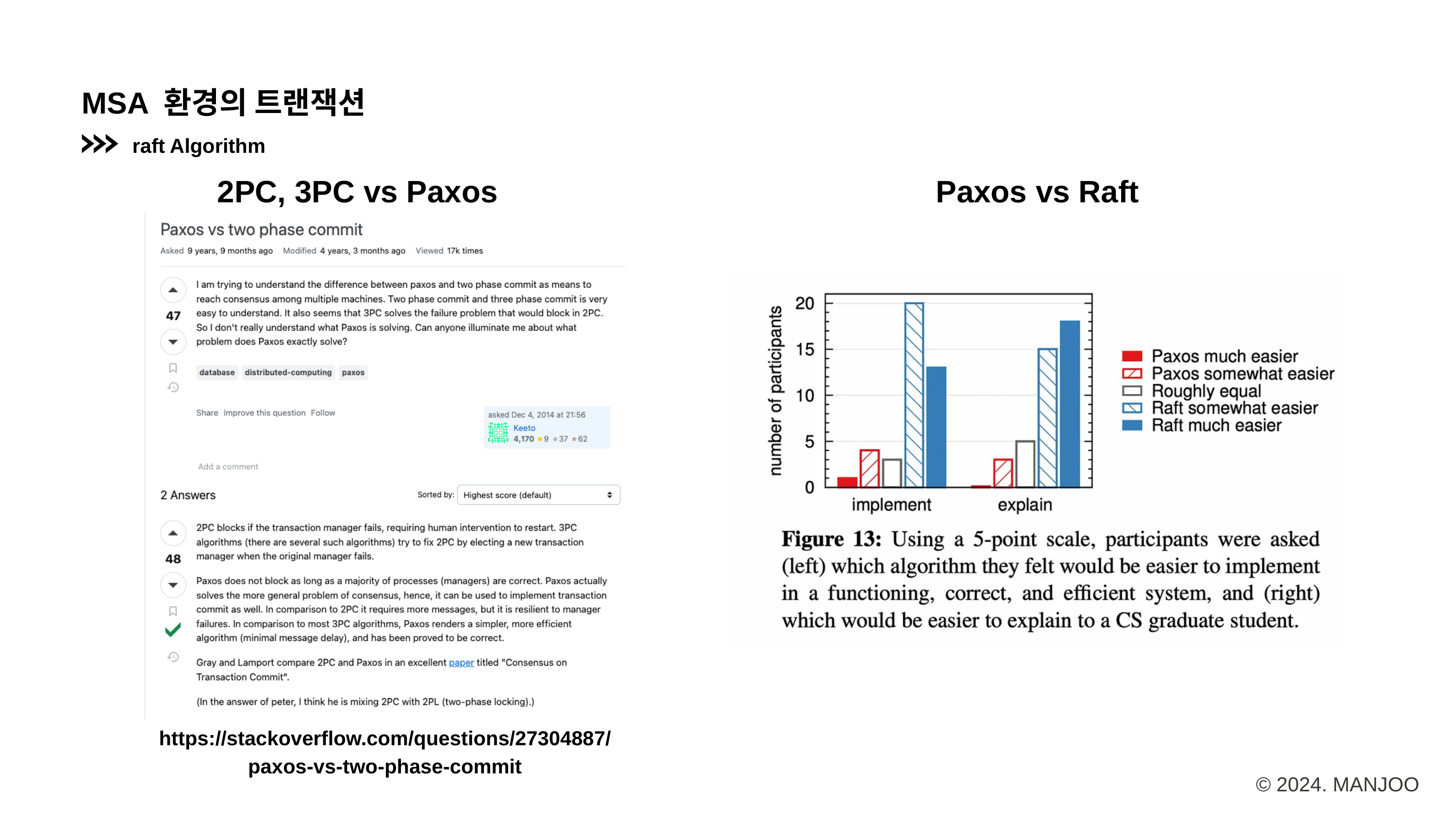

MSA 환경의 트랜잭션

raft Algorithm

2PC, 3PC vs Paxos
Paxos vs Raft

https://stackoverflow.com/questions/27304887/paxos-vs-two-phase-commit
© 2024. MANJOO